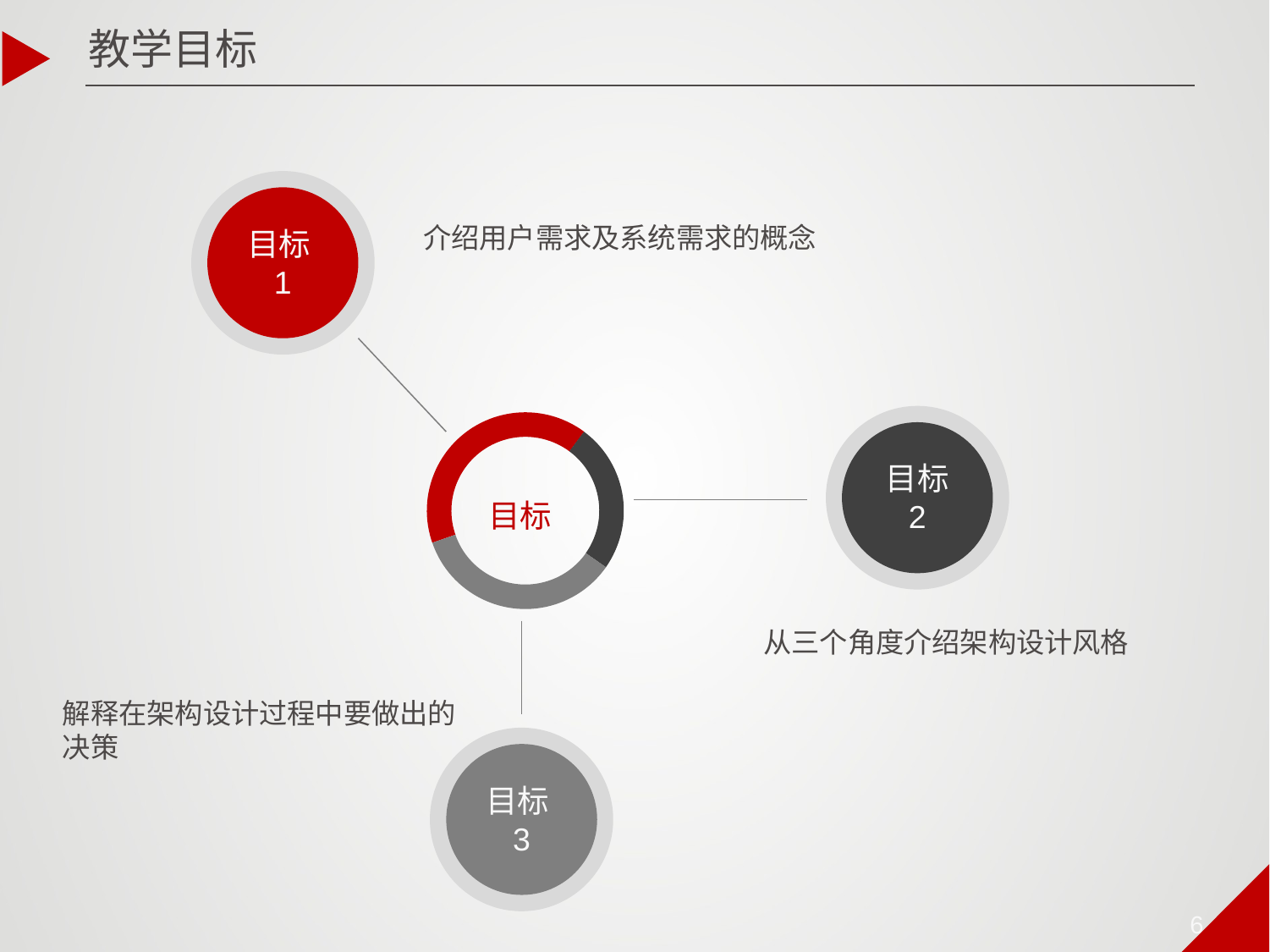

教学目标

介绍用户需求及系统需求的概念
目标1

目标
2
目标

从三个角度介绍架构设计风格
解释在架构设计过程中要做出的决策

目标3